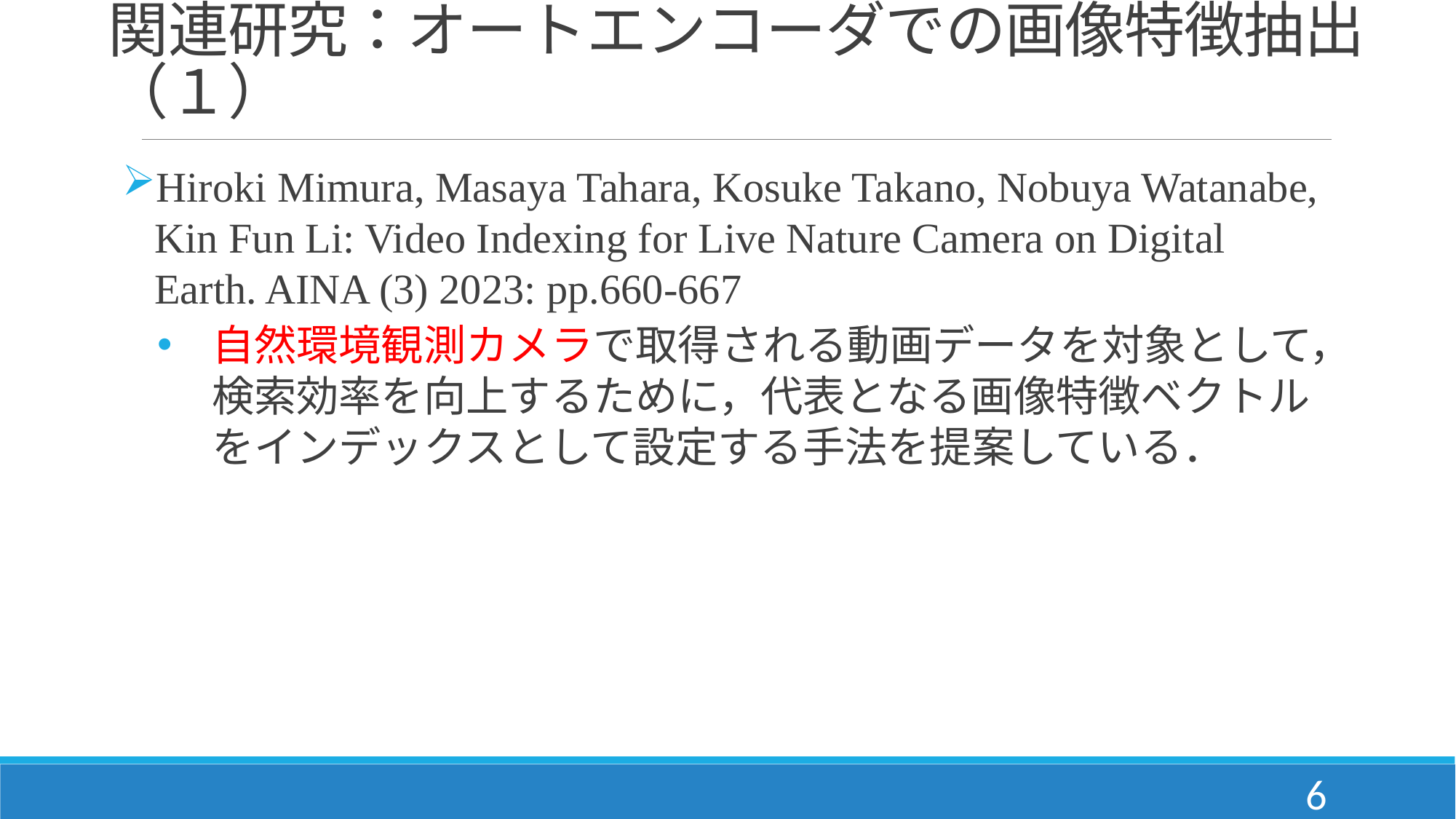

# 関連研究：オートエンコーダでの画像特徴抽出（１）
Hiroki Mimura, Masaya Tahara, Kosuke Takano, Nobuya Watanabe, Kin Fun Li: Video Indexing for Live Nature Camera on Digital Earth. AINA (3) 2023: pp.660-667
自然環境観測カメラで取得される動画データを対象として，検索効率を向上するために，代表となる画像特徴ベクトルをインデックスとして設定する手法を提案している．

6